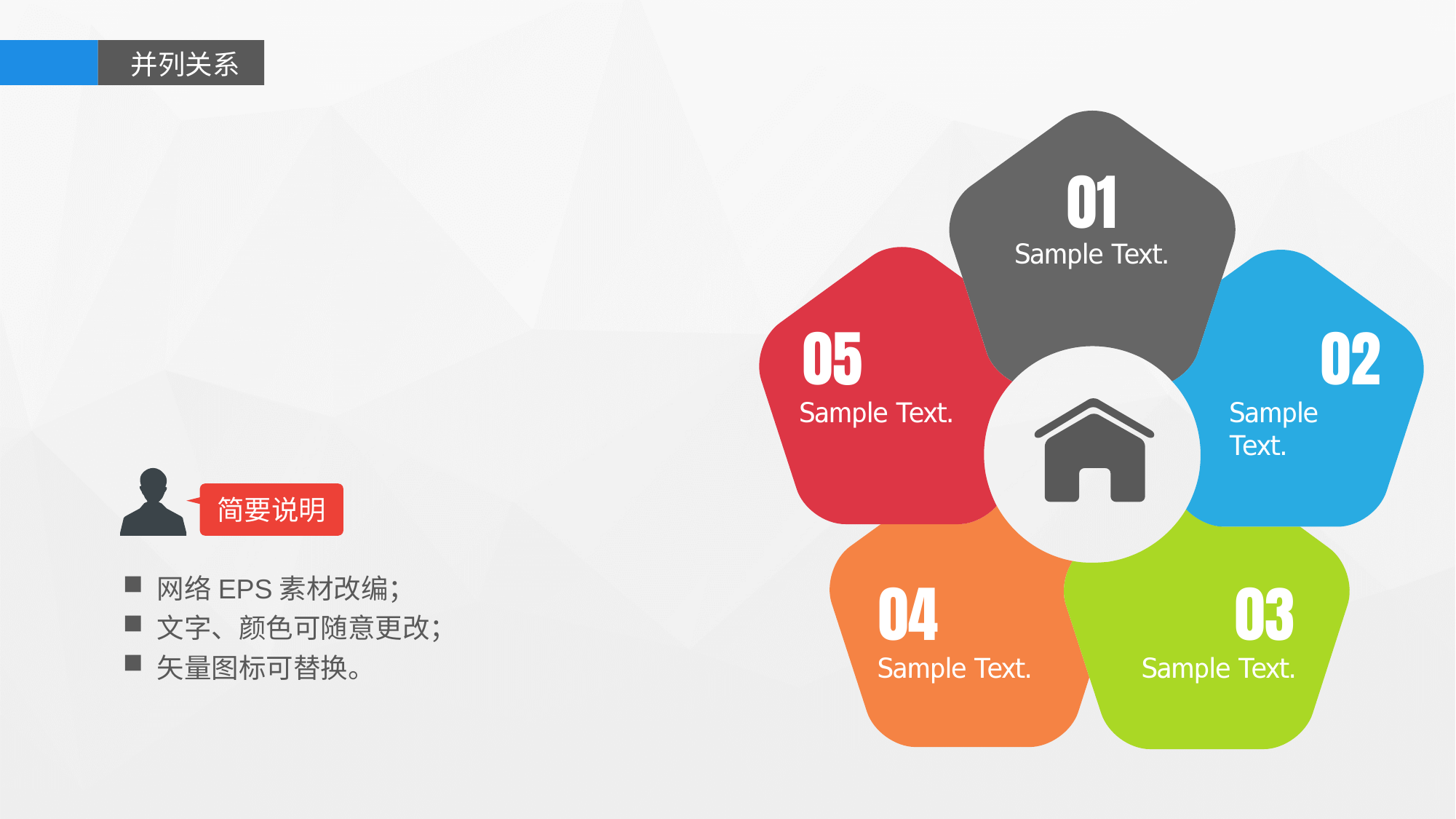

并列关系

01
Sample Text.
05
02
Sample Text.
Sample Text.

简要说明

网络EPS素材改编；
文字、颜色可随意更改；
矢量图标可替换。
04
03
Sample Text.
Sample Text.